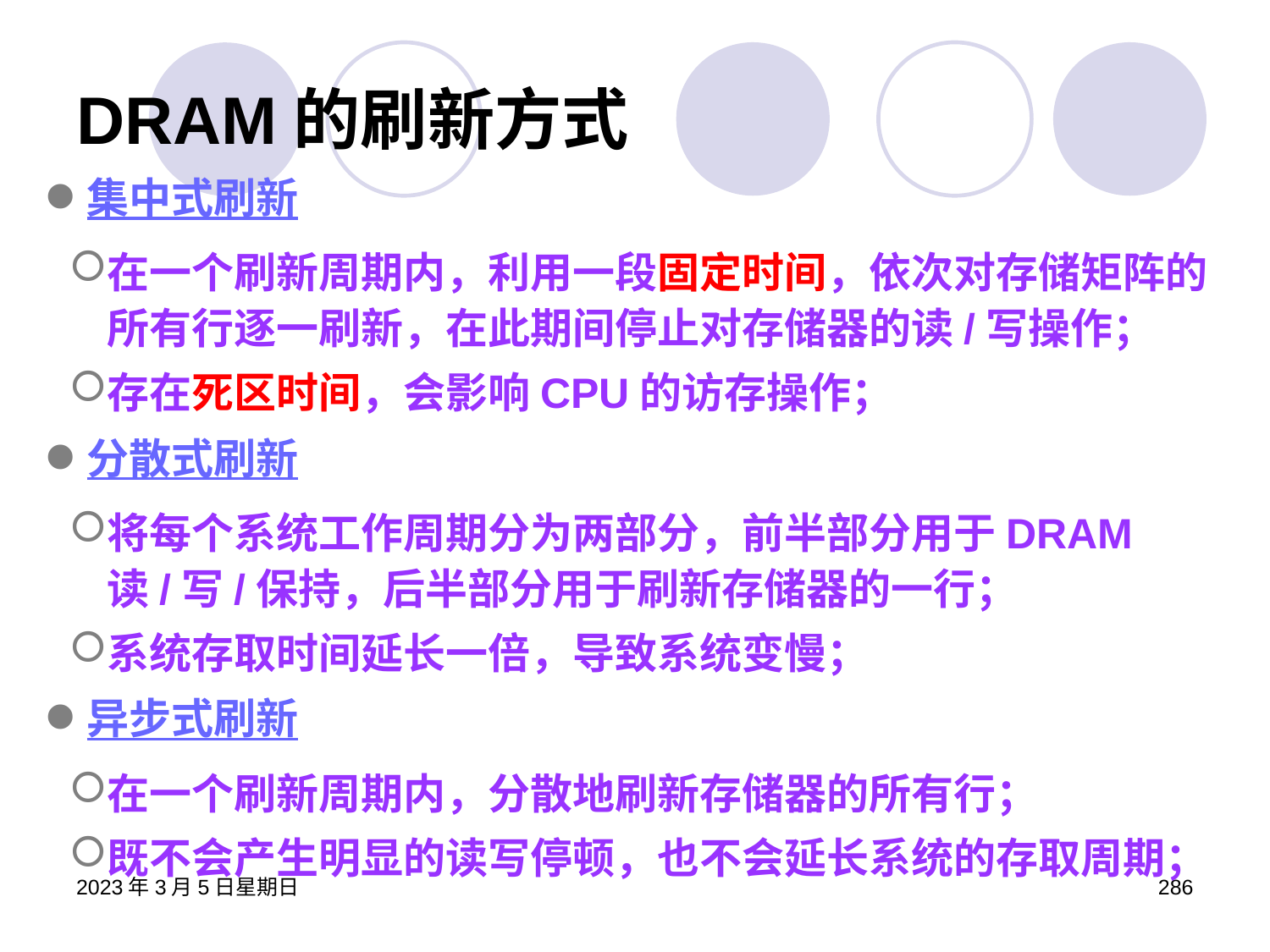

# DRAM的刷新方式
集中式刷新
在一个刷新周期内，利用一段固定时间，依次对存储矩阵的所有行逐一刷新，在此期间停止对存储器的读/写操作；
存在死区时间，会影响CPU的访存操作；
分散式刷新
将每个系统工作周期分为两部分，前半部分用于DRAM读/写/保持，后半部分用于刷新存储器的一行；
系统存取时间延长一倍，导致系统变慢；
异步式刷新
在一个刷新周期内，分散地刷新存储器的所有行；
既不会产生明显的读写停顿，也不会延长系统的存取周期；
2023年3月5日星期日
286